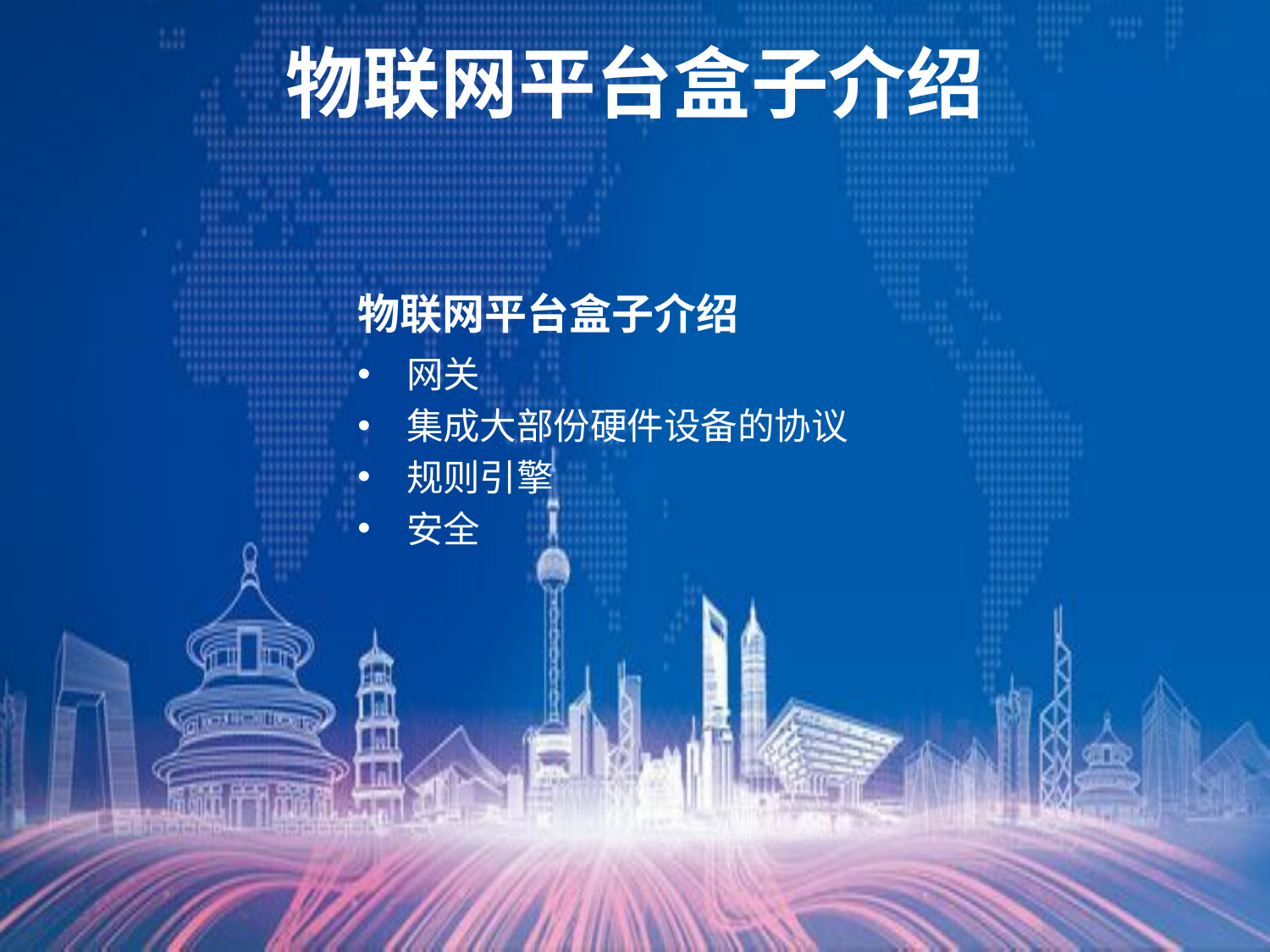

# 物联网平台盒子介绍
物联网平台盒子介绍
网关
集成大部份硬件设备的协议
规则引擎
安全